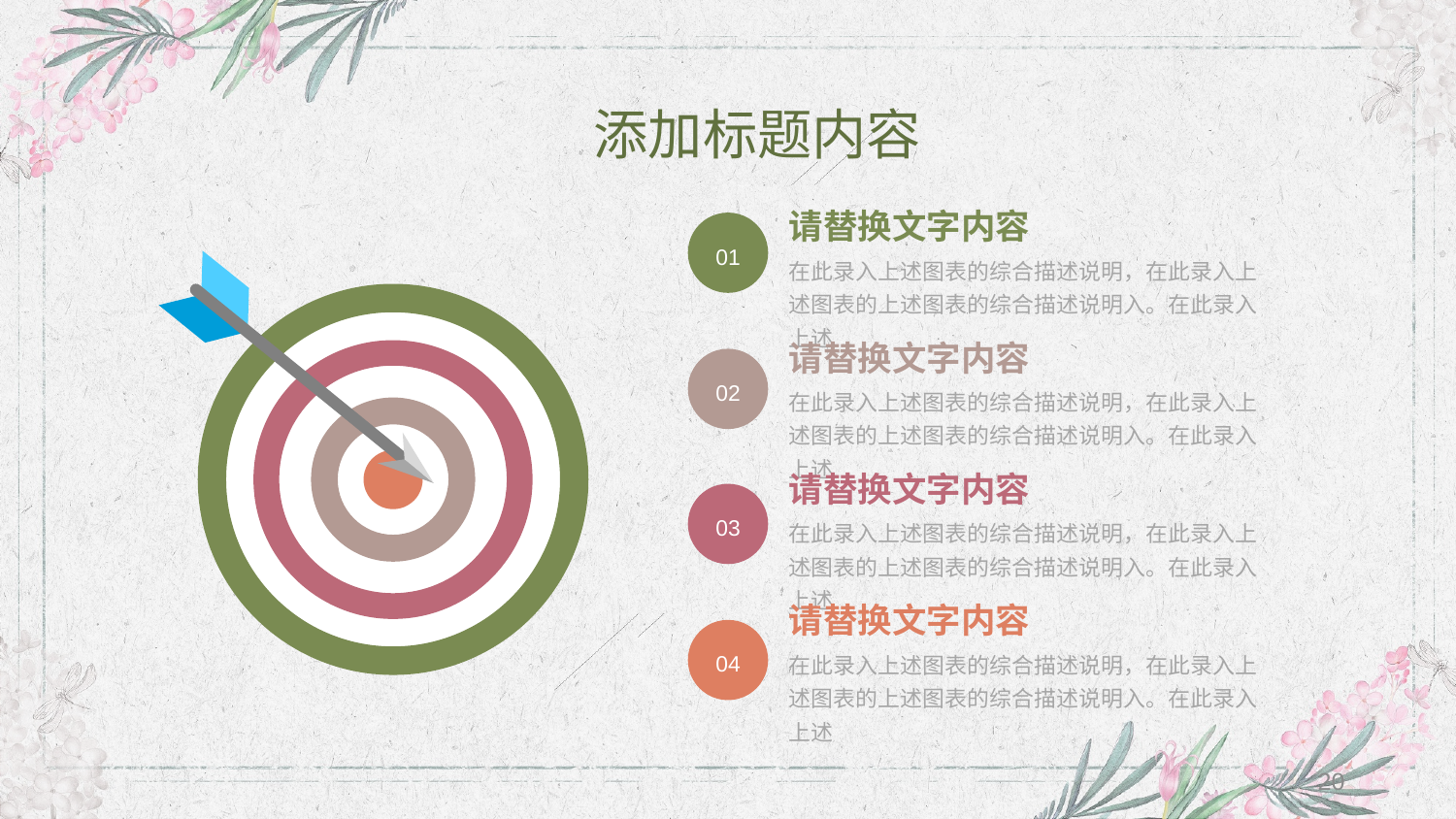

添加标题内容
01
请替换文字内容
在此录入上述图表的综合描述说明，在此录入上述图表的上述图表的综合描述说明入。在此录入上述

请替换文字内容
在此录入上述图表的综合描述说明，在此录入上述图表的上述图表的综合描述说明入。在此录入上述
02
请替换文字内容
在此录入上述图表的综合描述说明，在此录入上述图表的上述图表的综合描述说明入。在此录入上述
03
请替换文字内容
在此录入上述图表的综合描述说明，在此录入上述图表的上述图表的综合描述说明入。在此录入上述
04